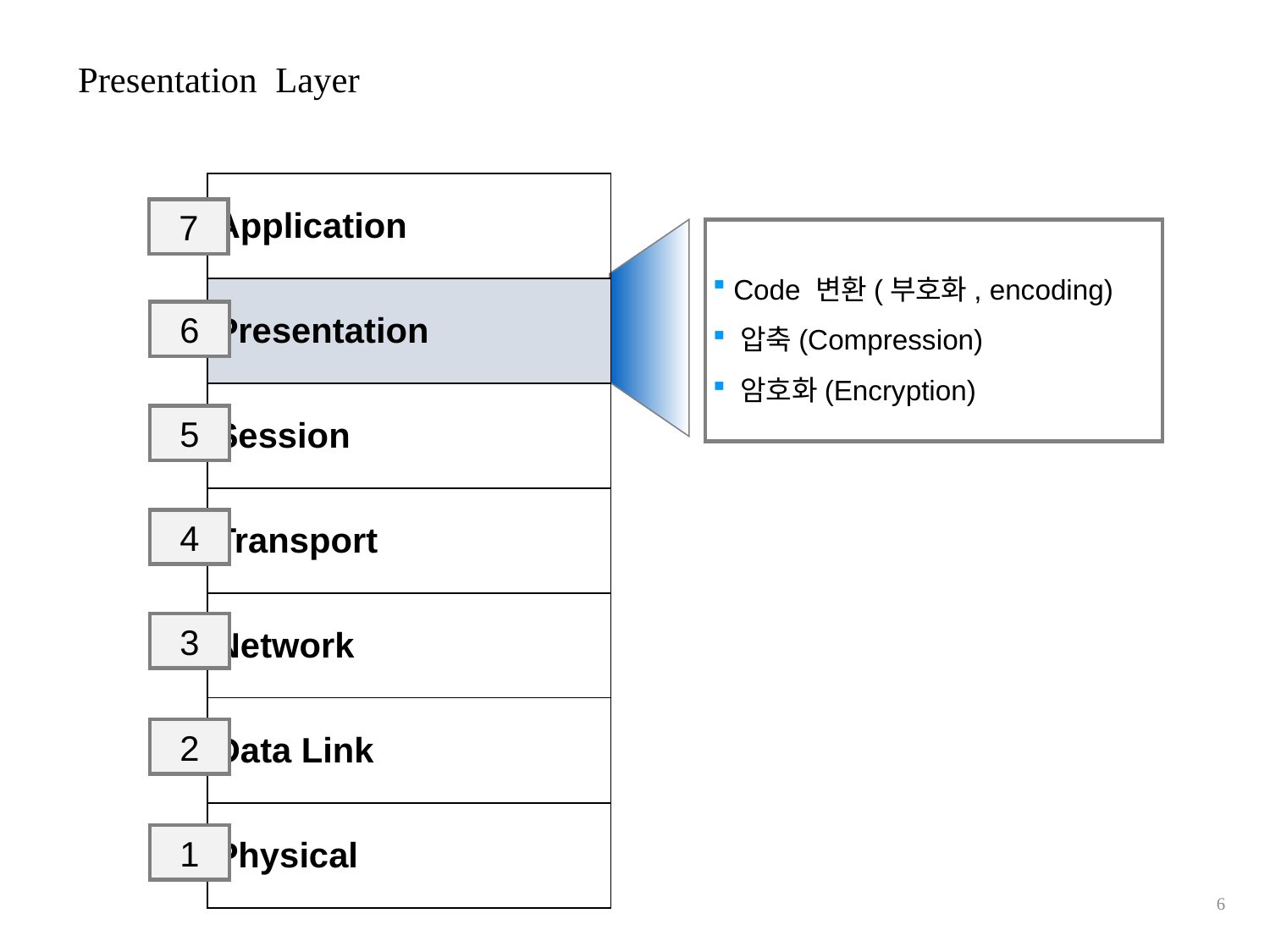

# Presentation  Layer
| Application |
| --- |
| Presentation |
| Session |
| Transport |
| Network |
| Data Link |
| Physical |
7
 Code 변환(부호화, encoding)
 압축(Compression)
 암호화(Encryption)

6
5
4
3
2
1
6